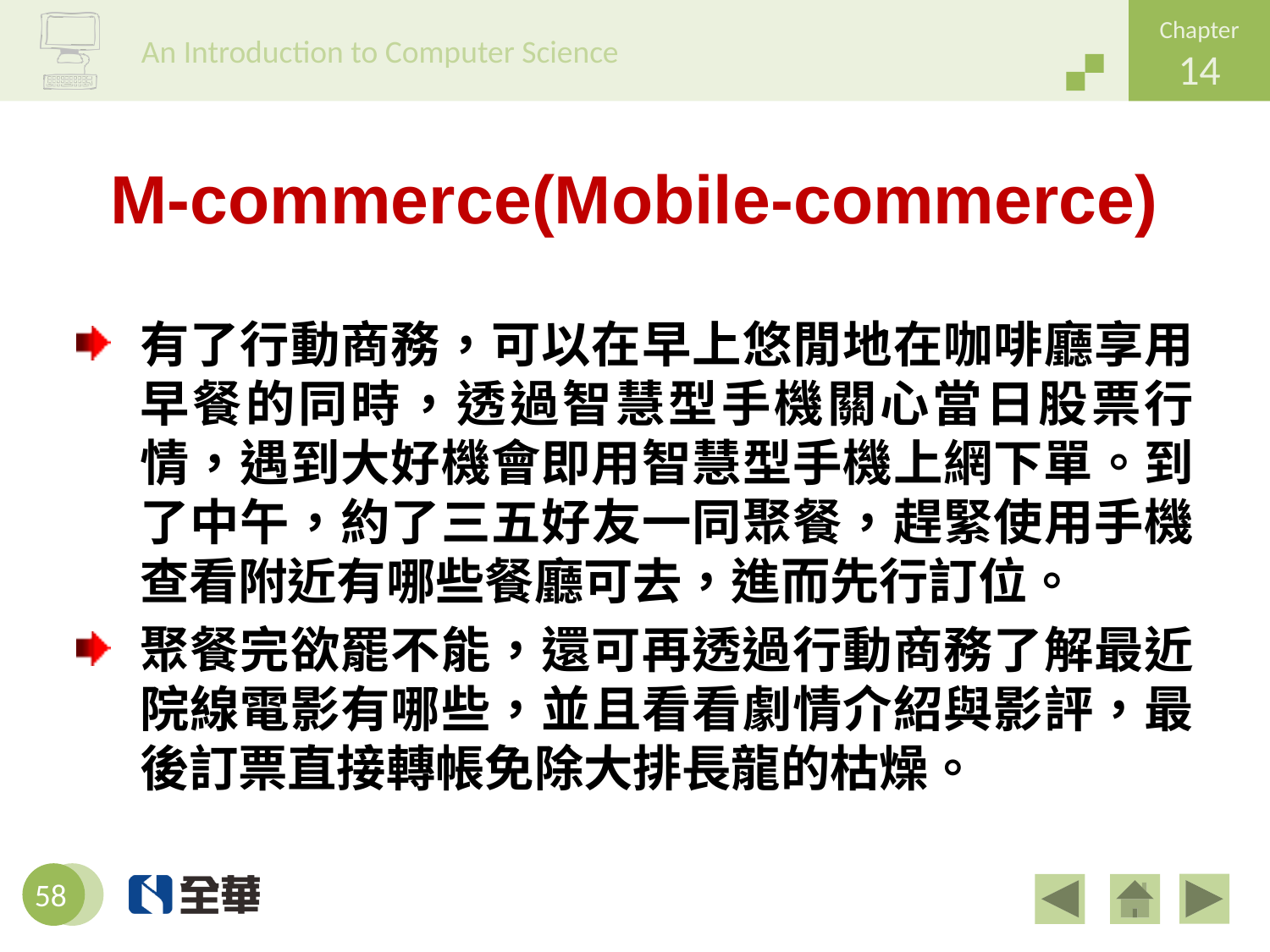

# M-commerce(Mobile-commerce)
有了行動商務，可以在早上悠閒地在咖啡廳享用早餐的同時，透過智慧型手機關心當日股票行情，遇到大好機會即用智慧型手機上網下單。到了中午，約了三五好友一同聚餐，趕緊使用手機查看附近有哪些餐廳可去，進而先行訂位。
聚餐完欲罷不能，還可再透過行動商務了解最近院線電影有哪些，並且看看劇情介紹與影評，最後訂票直接轉帳免除大排長龍的枯燥。